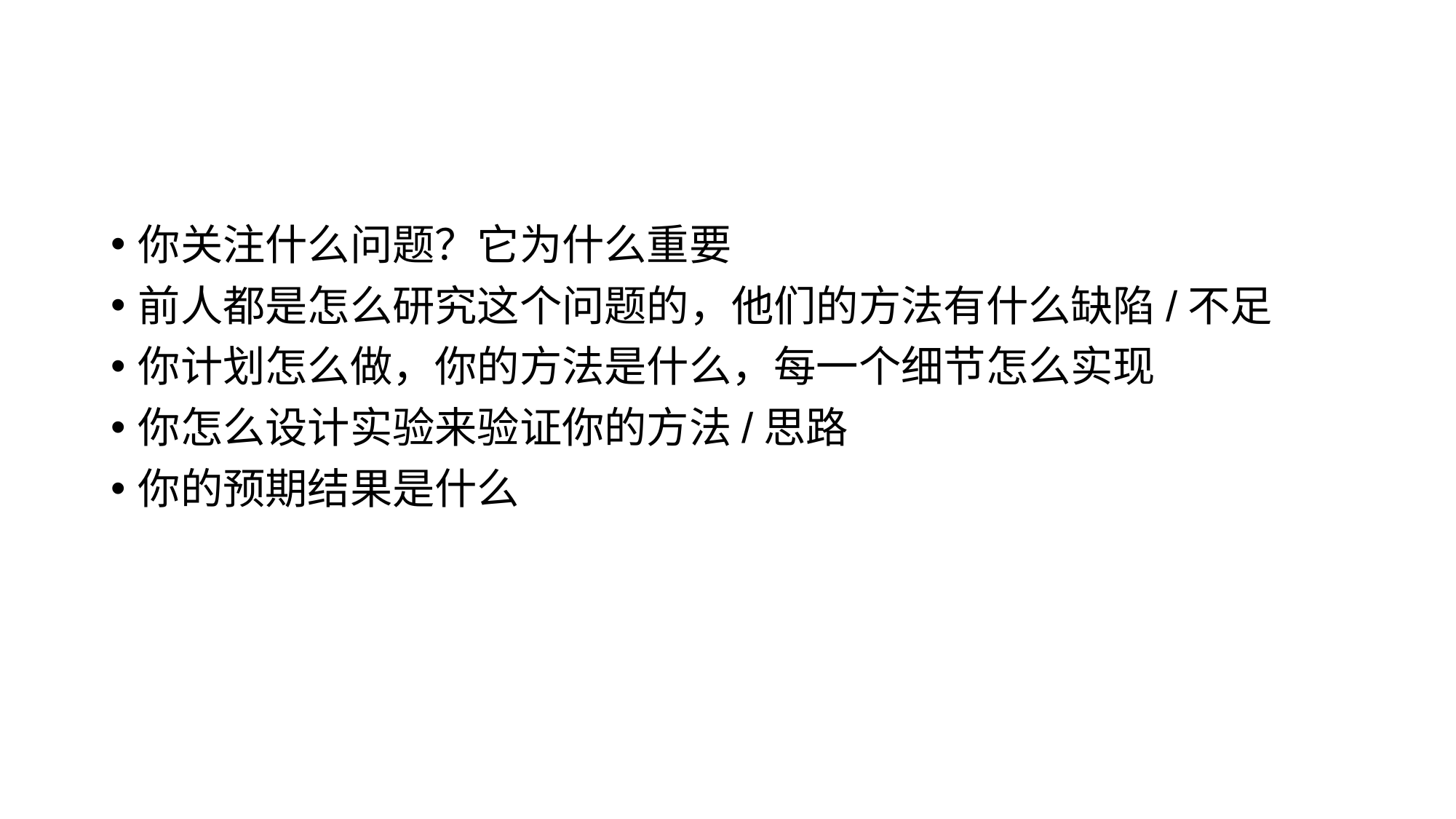

#
你关注什么问题？它为什么重要
前人都是怎么研究这个问题的，他们的方法有什么缺陷/不足
你计划怎么做，你的方法是什么，每一个细节怎么实现
你怎么设计实验来验证你的方法/思路
你的预期结果是什么